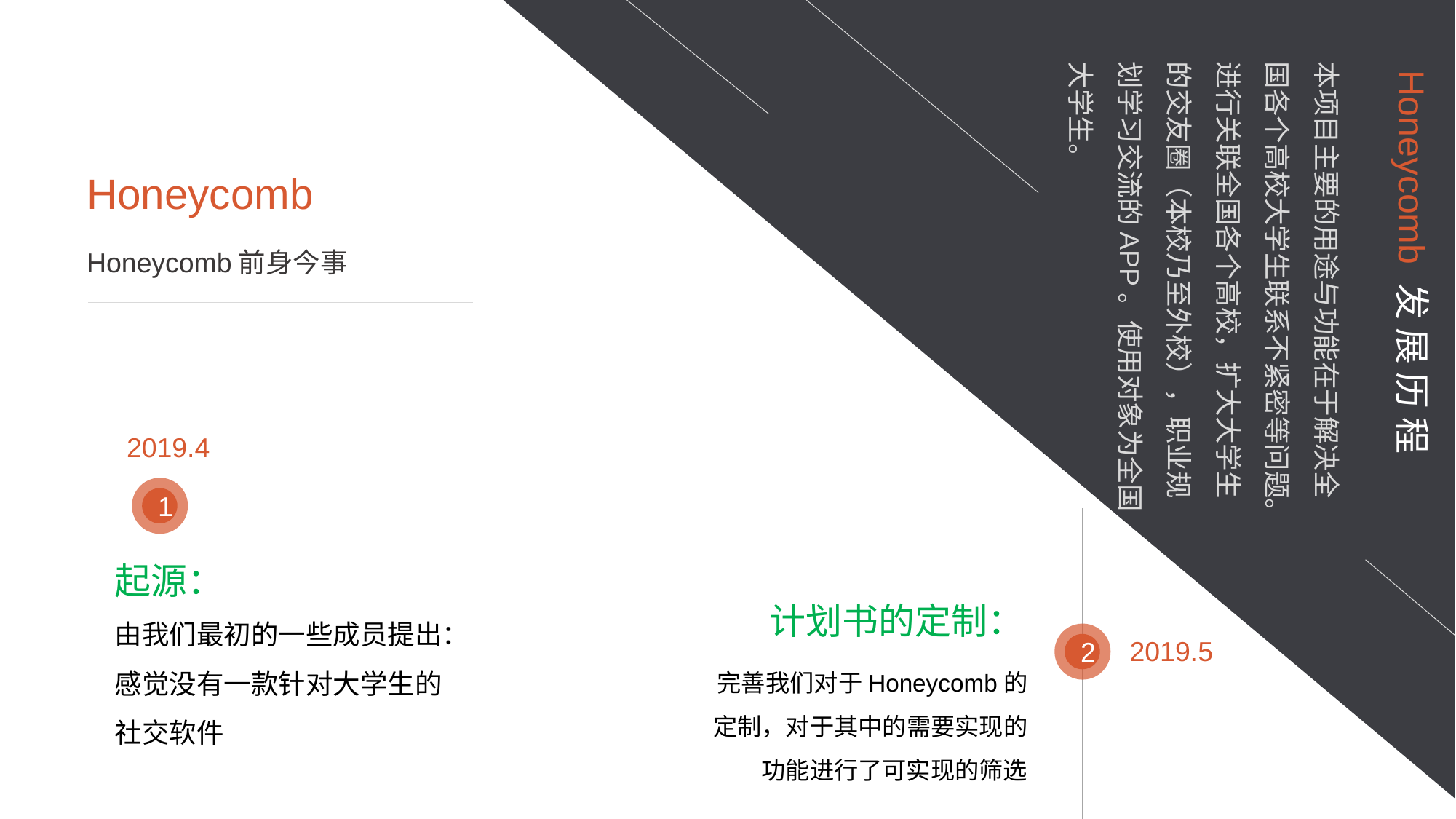

Honeycomb 发 展 历 程
本项目主要的用途与功能在于解决全国各个高校大学生联系不紧密等问题。进行关联全国各个高校，扩大大学生的交友圈（本校乃至外校），职业规划学习交流的APP。使用对象为全国大学生。
Honeycomb
Honeycomb前身今事
2019.4

1
起源：
由我们最初的一些成员提出：感觉没有一款针对大学生的社交软件
计划书的定制：
完善我们对于Honeycomb的定制，对于其中的需要实现的功能进行了可实现的筛选

2
2019.5